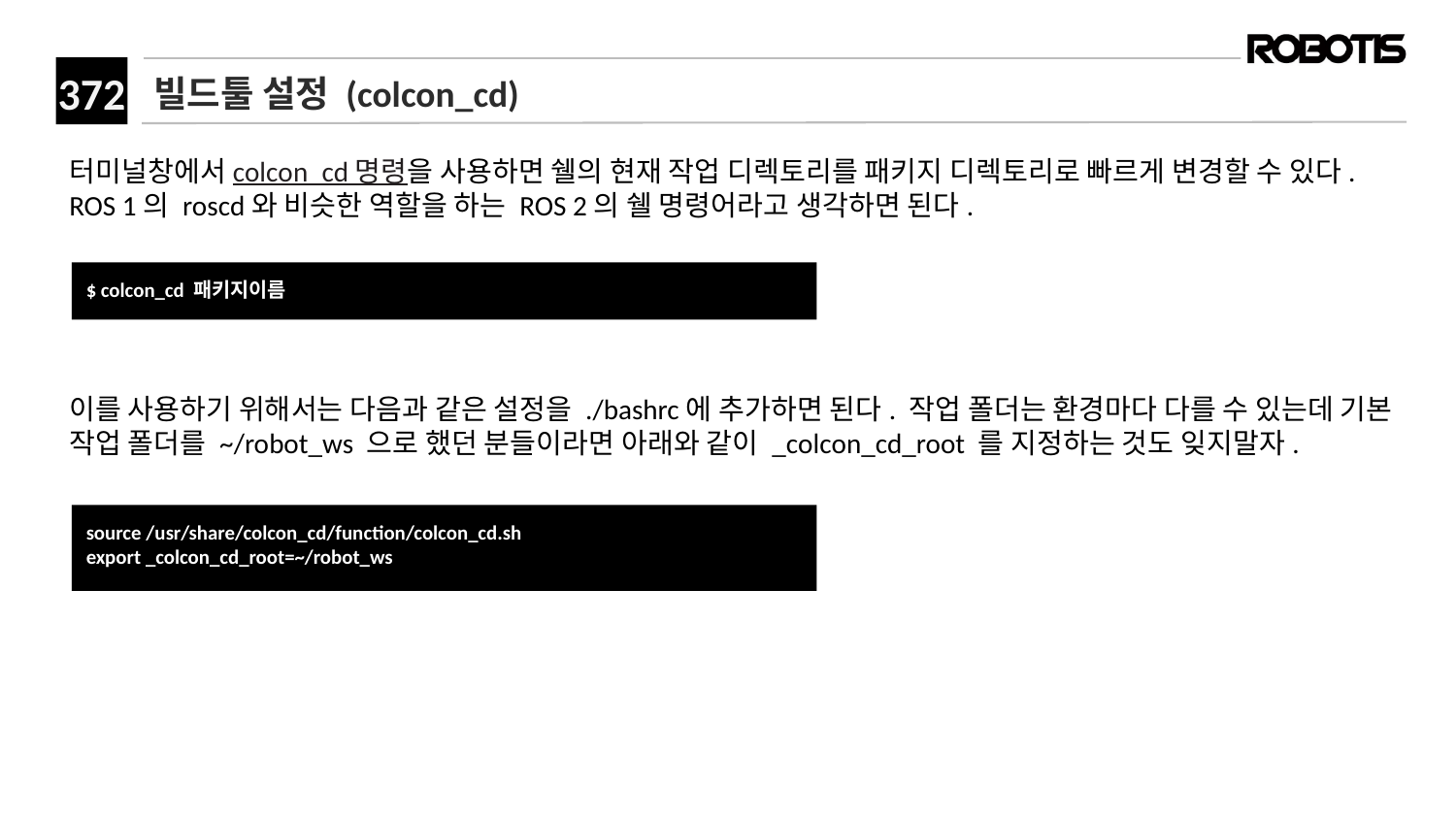

# 빌드툴 설정 (colcon_cd)
터미널창에서 colcon_cd 명령을 사용하면 쉘의 현재 작업 디렉토리를 패키지 디렉토리로 빠르게 변경할 수 있다. ROS 1의 roscd와 비슷한 역할을 하는 ROS 2의 쉘 명령어라고 생각하면 된다.

이를 사용하기 위해서는 다음과 같은 설정을 ./bashrc에 추가하면 된다. 작업 폴더는 환경마다 다를 수 있는데 기본 작업 폴더를 ~/robot_ws 으로 했던 분들이라면 아래와 같이 _colcon_cd_root 를 지정하는 것도 잊지말자.
$﻿ colcon_cd 패키지이름
source /usr/share/colcon_cd/function/colcon_cd.sh
export _colcon_cd_root=~/robot_ws